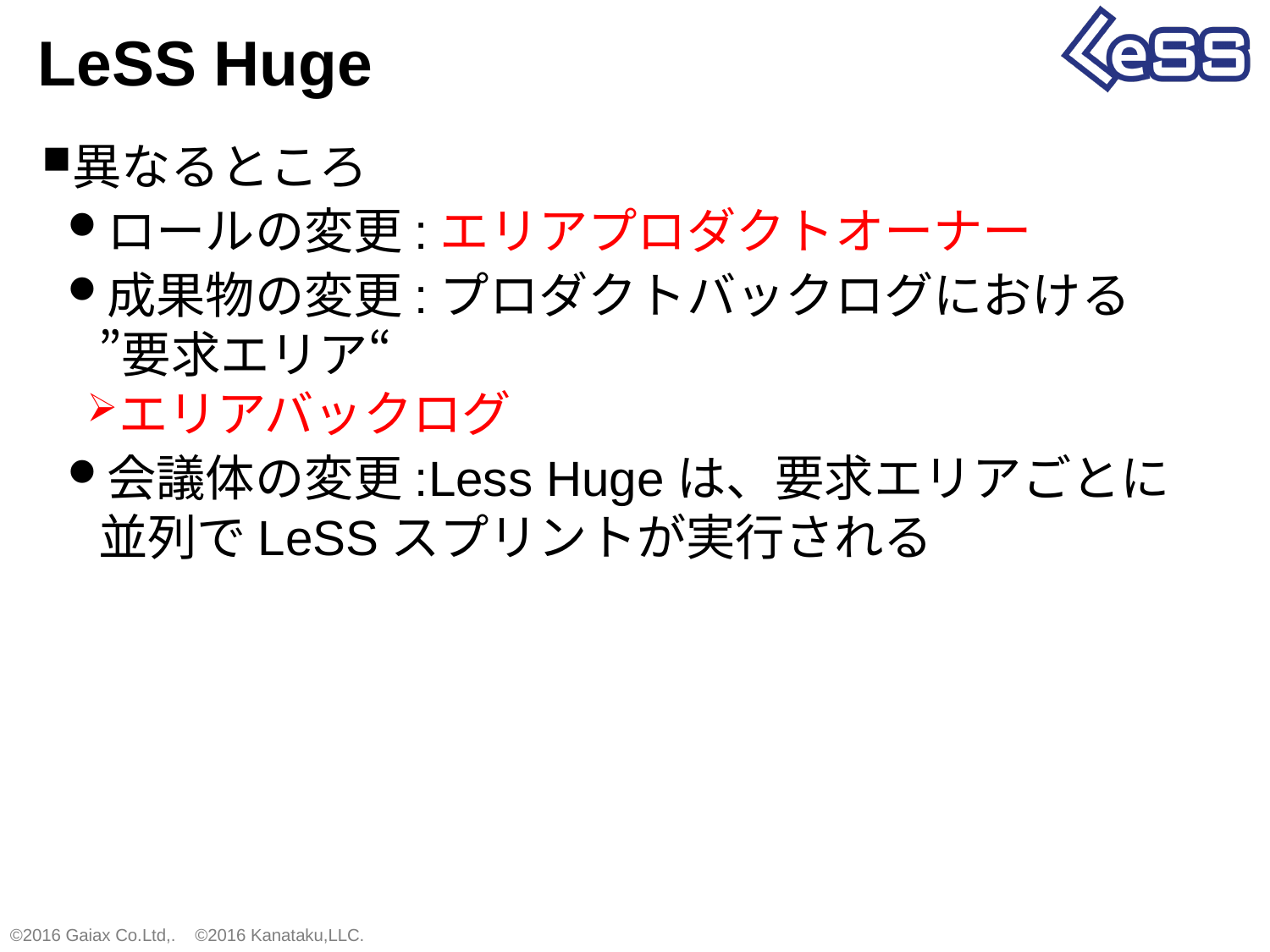

# LeSS Huge
異なるところ
ロールの変更:エリアプロダクトオーナー
成果物の変更:プロダクトバックログにおける
”要求エリア“
エリアバックログ
会議体の変更:Less Hugeは、要求エリアごとに
並列でLeSSスプリントが実行される